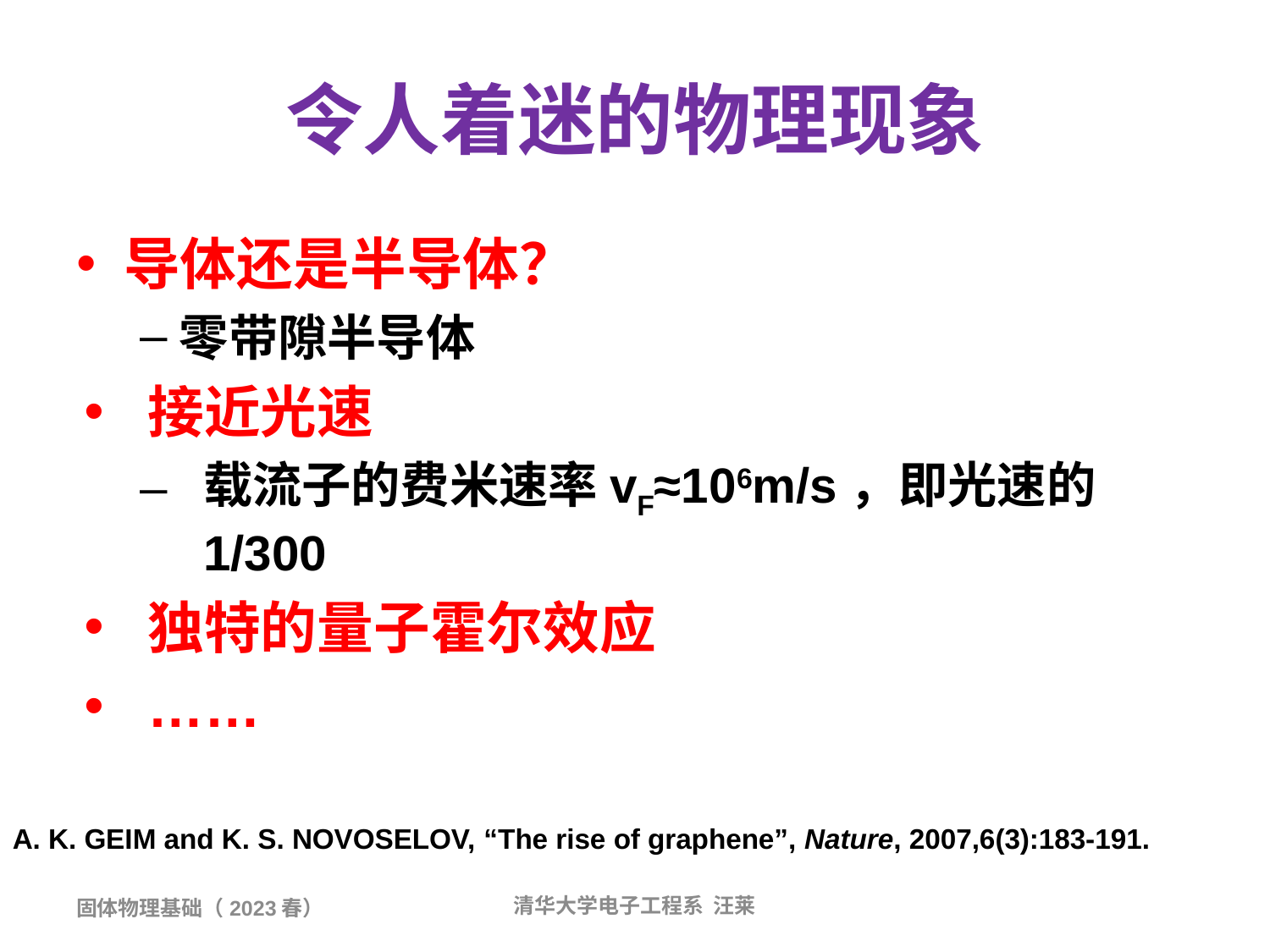

# 令人着迷的物理现象
导体还是半导体？
零带隙半导体
接近光速
载流子的费米速率vF≈106m/s，即光速的1/300
独特的量子霍尔效应
……

A. K. GEIM and K. S. NOVOSELOV, “The rise of graphene”, Nature, 2007,6(3):183-191.
固体物理基础（2023春）
清华大学电子工程系  汪莱
22